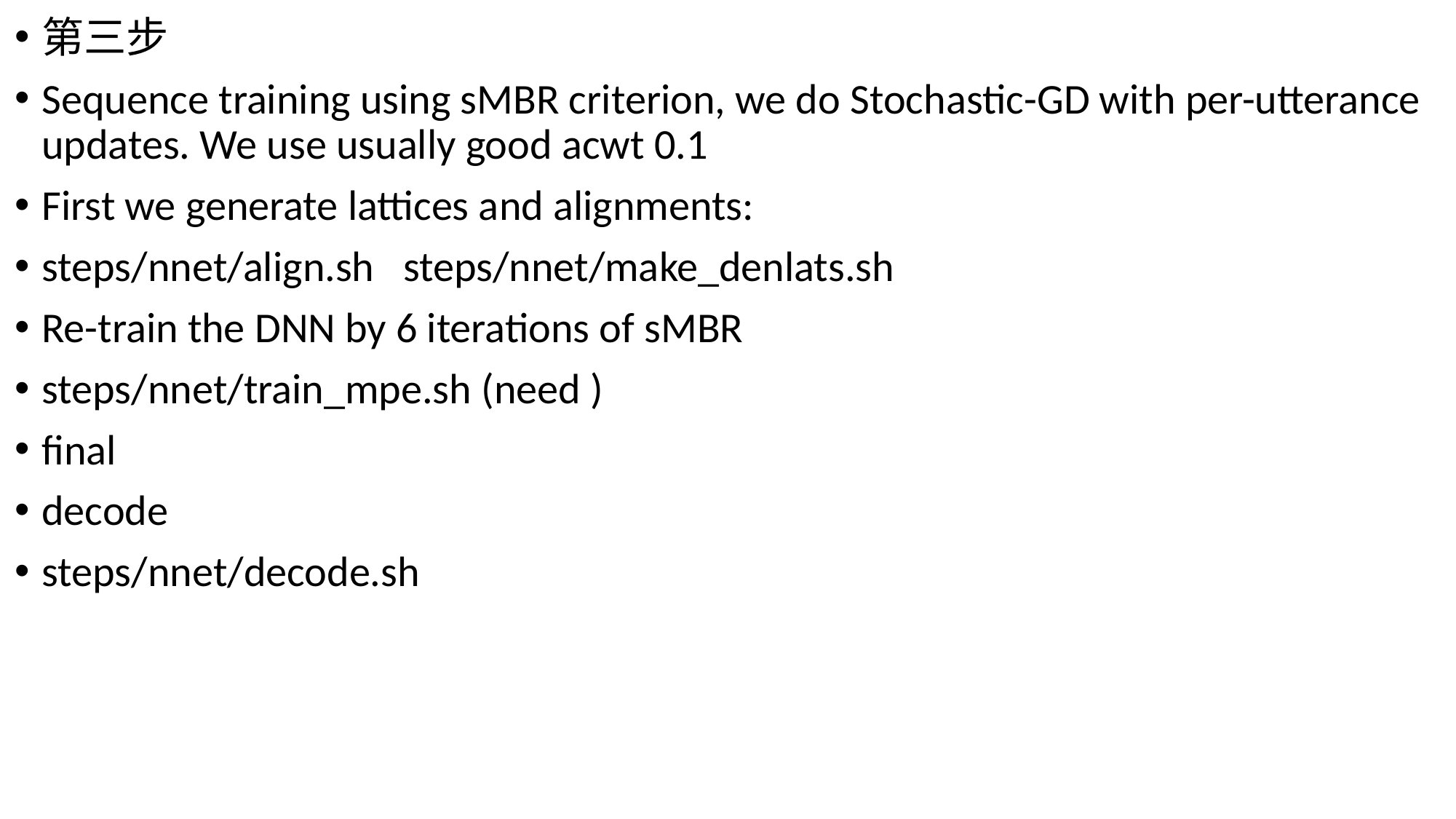

第三步
Sequence training using sMBR criterion, we do Stochastic-GD with per-utterance updates. We use usually good acwt 0.1
First we generate lattices and alignments:
steps/nnet/align.sh   steps/nnet/make_denlats.sh
Re-train the DNN by 6 iterations of sMBR
steps/nnet/train_mpe.sh (need )
final
decode
steps/nnet/decode.sh